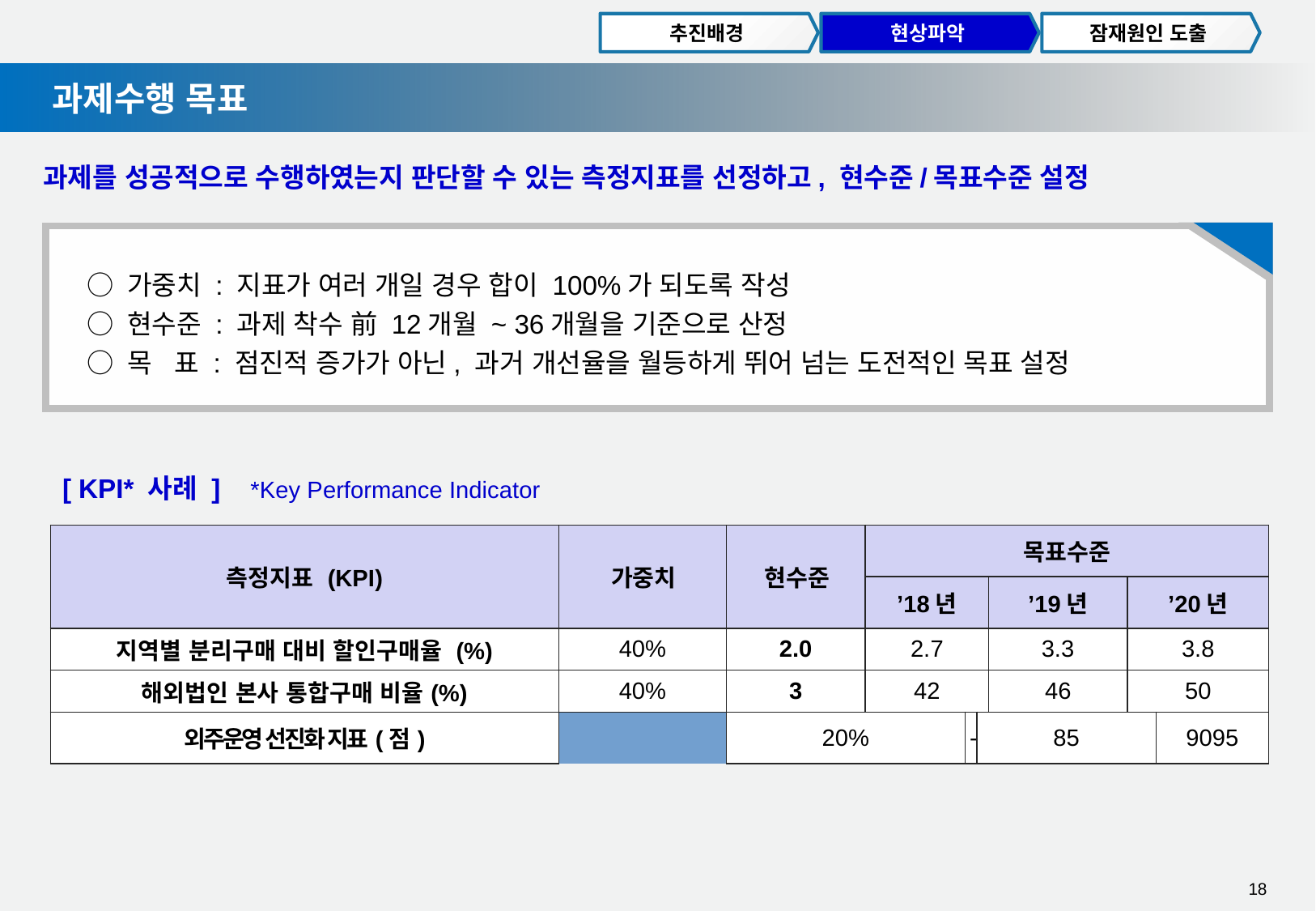

추진배경
현상파악
잠재원인 도출

과제수행 목표
과제를 성공적으로 수행하였는지 판단할 수 있는 측정지표를 선정하고, 현수준/목표수준 설정

○ 가중치 : 지표가 여러 개일 경우 합이 100%가 되도록 작성
○ 현수준 : 과제 착수 前 12개월 ~ 36개월을 기준으로 산정
○ 목   표 : 점진적 증가가 아닌, 과거 개선율을 월등하게 뛰어 넘는 도전적인 목표 설정
[ KPI* 사례 ]    *Key Performance Indicator
| 측정지표 (KPI) |  |  | 가중치 |  | 현수준 | 목표수준 |  |  |  |  |  |
| --- | --- | --- | --- | --- | --- | --- | --- | --- | --- | --- | --- |
|  |  |  |  |  |  | ’18년 |  |  | ’19년 | ’20년 |  |
| 지역별 분리구매 대비 할인구매율 (%) |  |  | 40% |  | 2.0 | 2.7 |  |  | 3.3 | 3.8 |  |
| 해외법인 본사 통합구매 비율(%) |  |  | 40% |  | 3 | 42 |  |  | 46 | 50 |  |
| 외주운영 선진화 지표(점) |  |  | 20% |  | - | 85 |  |  | 90 | 95 |  |
18